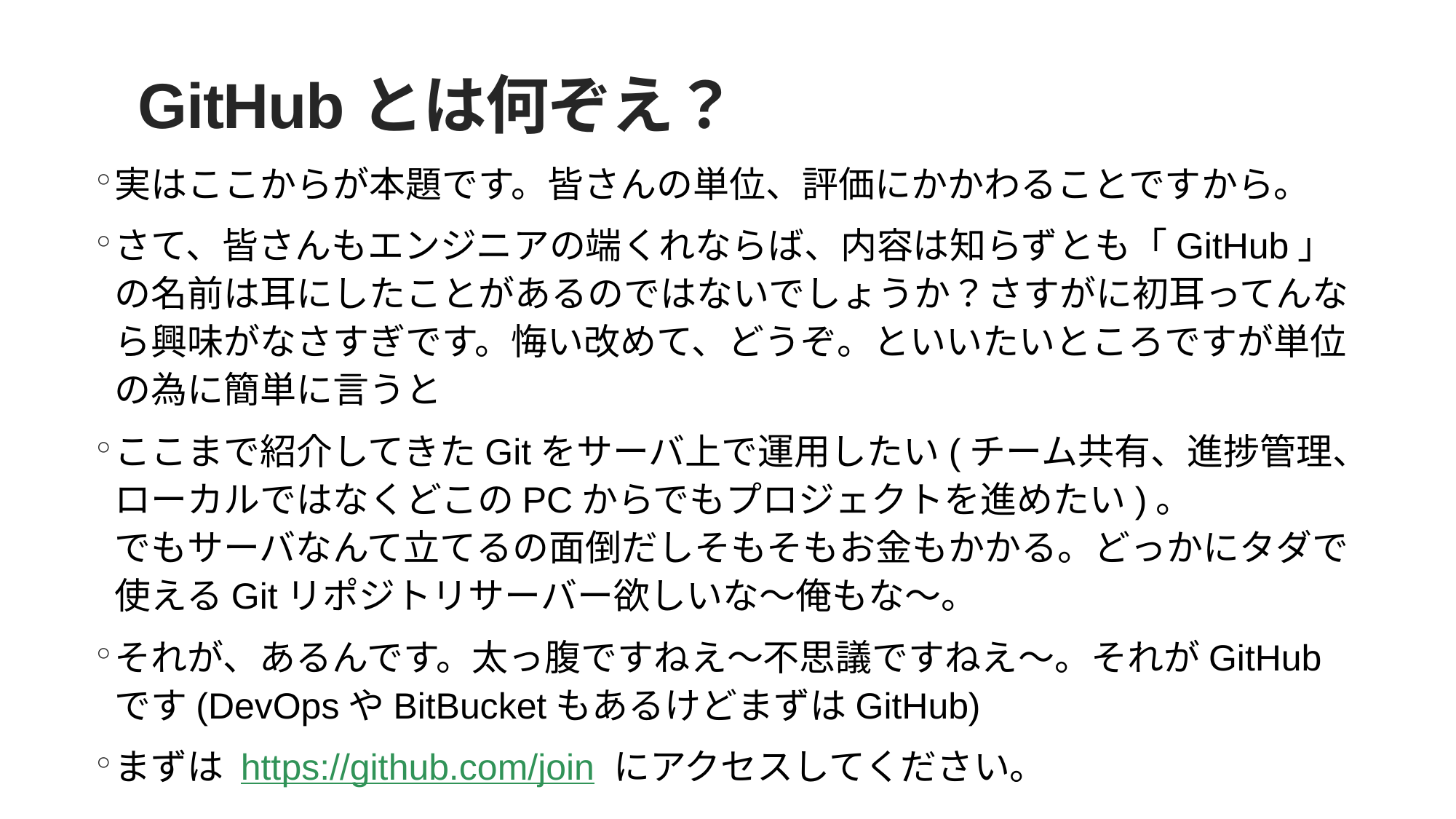

# GitHubとは何ぞえ？
実はここからが本題です。皆さんの単位、評価にかかわることですから。
さて、皆さんもエンジニアの端くれならば、内容は知らずとも「GitHub」の名前は耳にしたことがあるのではないでしょうか？さすがに初耳ってんなら興味がなさすぎです。悔い改めて、どうぞ。といいたいところですが単位の為に簡単に言うと
ここまで紹介してきたGitをサーバ上で運用したい(チーム共有、進捗管理、ローカルではなくどこのPCからでもプロジェクトを進めたい)。
でもサーバなんて立てるの面倒だしそもそもお金もかかる。どっかにタダで使えるGitリポジトリサーバー欲しいな～俺もな～。
それが、あるんです。太っ腹ですねえ～不思議ですねえ～。それがGitHubです(DevOpsやBitBucketもあるけどまずはGitHub)
まずは https://github.com/join にアクセスしてください。